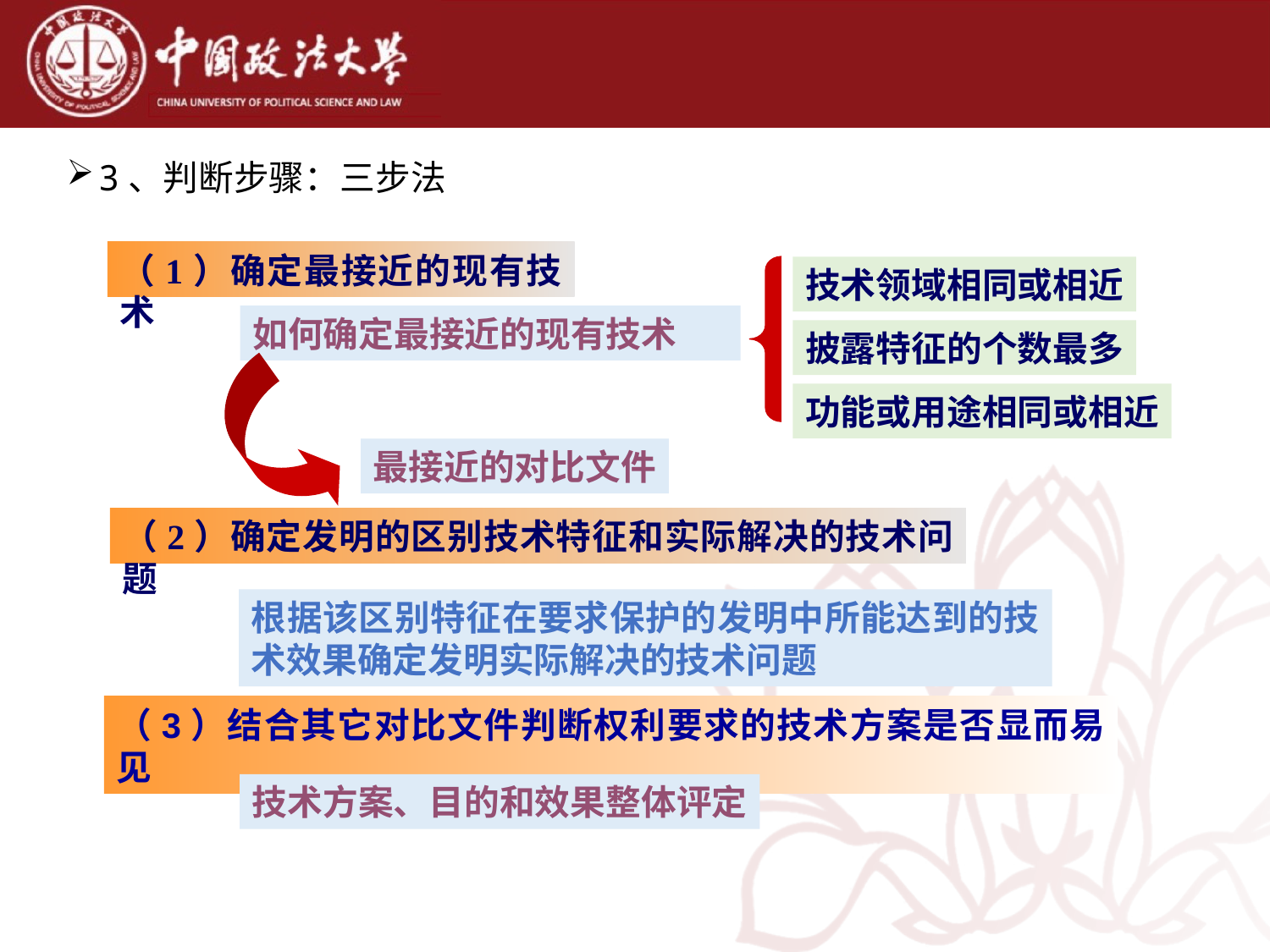

3、判断步骤：三步法
（1）确定最接近的现有技术

技术领域相同或相近
如何确定最接近的现有技术
披露特征的个数最多

功能或用途相同或相近
最接近的对比文件
（2）确定发明的区别技术特征和实际解决的技术问题
（3）结合其它对比文件判断权利要求的技术方案是否显而易见
根据该区别特征在要求保护的发明中所能达到的技术效果确定发明实际解决的技术问题
技术方案、目的和效果整体评定